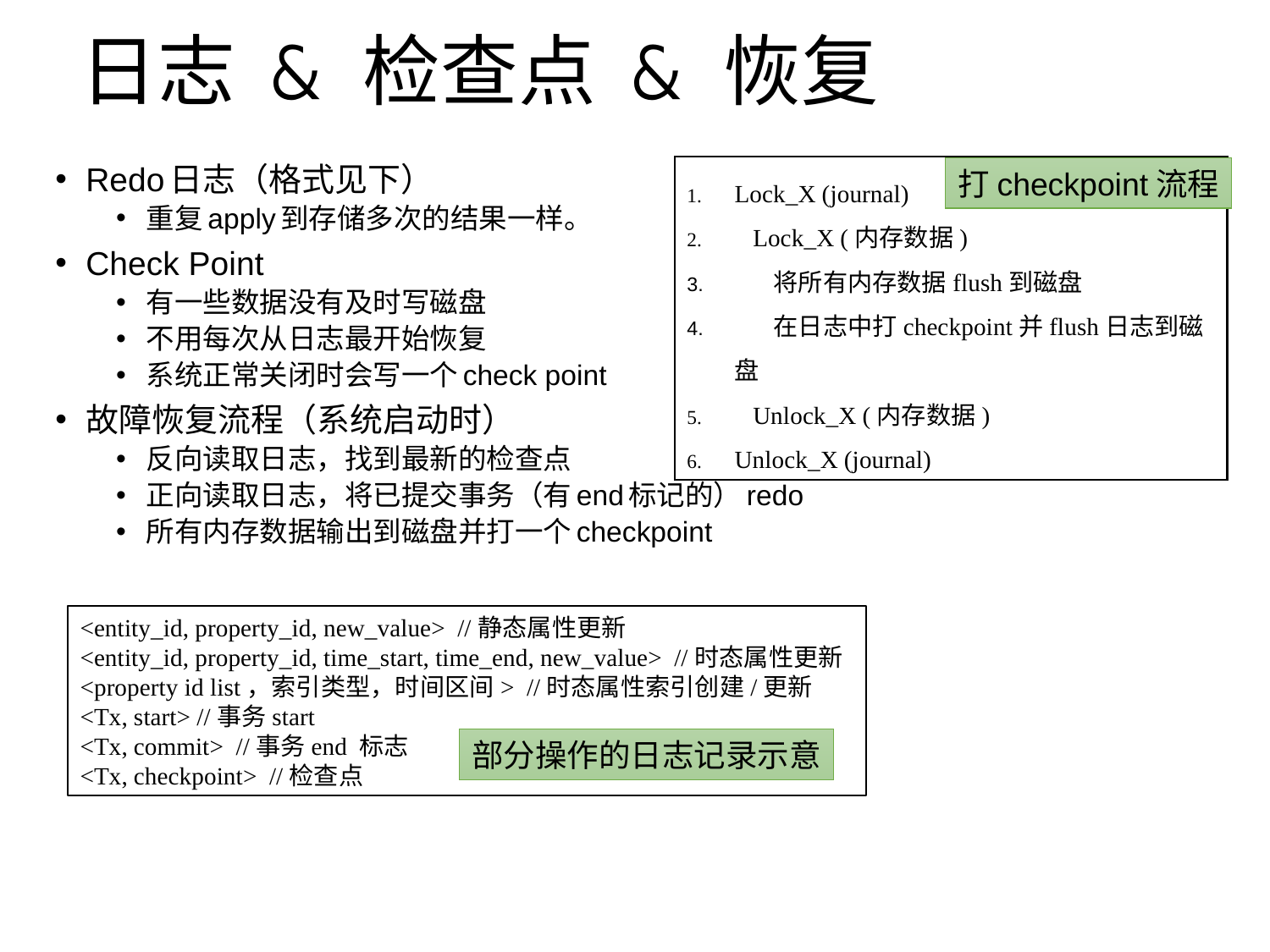

# 日志 & 检查点 & 恢复
Redo日志（格式见下）
重复apply到存储多次的结果一样。
Check Point
有一些数据没有及时写磁盘
不用每次从日志最开始恢复
系统正常关闭时会写一个check point
故障恢复流程（系统启动时）
反向读取日志，找到最新的检查点
正向读取日志，将已提交事务（有end标记的）redo
所有内存数据输出到磁盘并打一个checkpoint

Lock_X (journal)
   Lock_X (内存数据)
      将所有内存数据flush到磁盘
      在日志中打checkpoint并flush日志到磁盘
   Unlock_X (内存数据)
Unlock_X (journal)
打checkpoint流程
<entity_id, property_id, new_value>  //静态属性更新
<entity_id, property_id, time_start, time_end, new_value>  //时态属性更新
<property id list，索引类型，时间区间>  //时态属性索引创建/更新
<Tx, start> //事务start
<Tx, commit>  //事务end 标志
<Tx, checkpoint>  //检查点
部分操作的日志记录示意